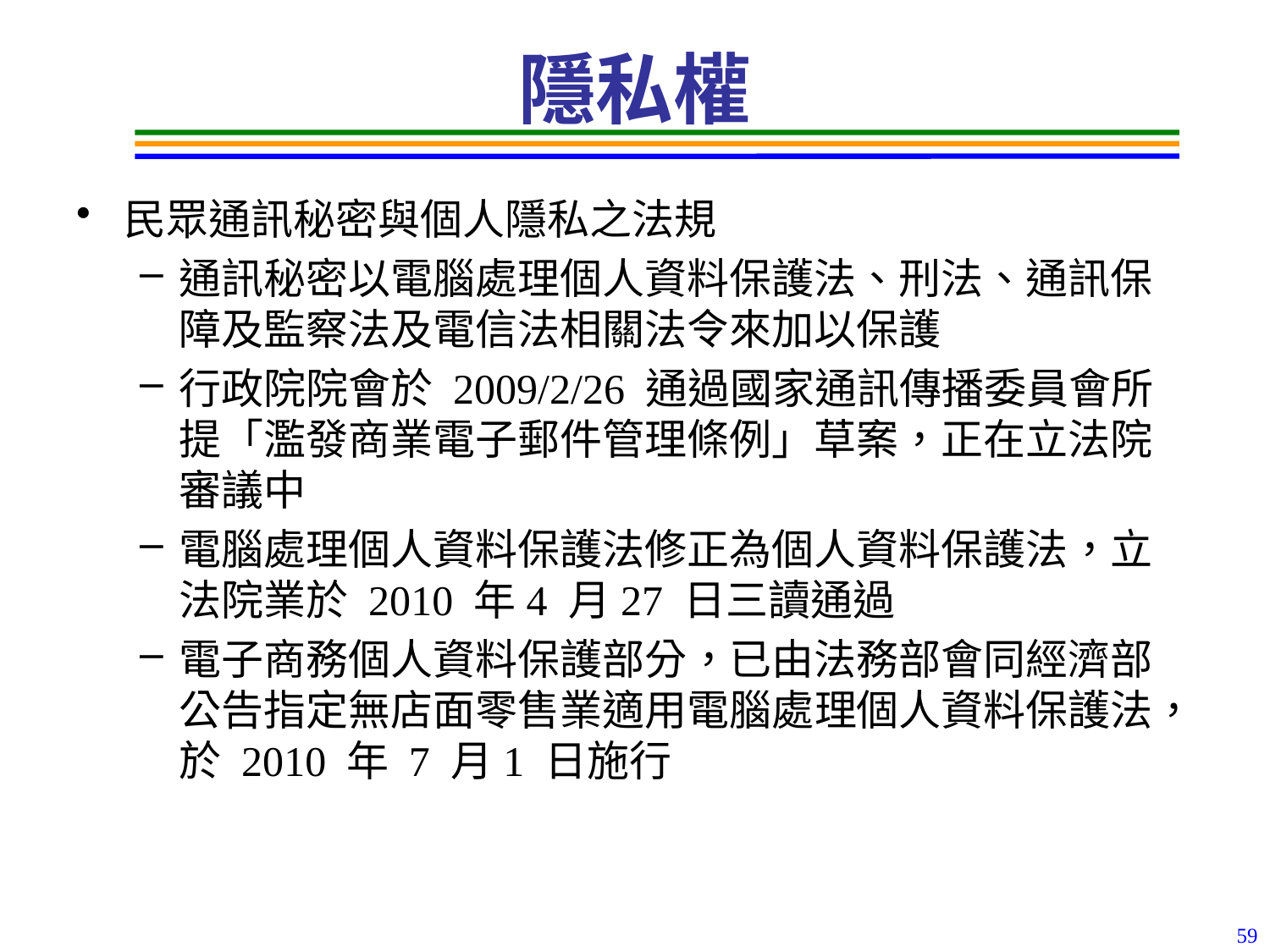

# 隱私權
民眾通訊秘密與個人隱私之法規
通訊秘密以電腦處理個人資料保護法、刑法、通訊保障及監察法及電信法相關法令來加以保護
行政院院會於 2009/2/26 通過國家通訊傳播委員會所提「濫發商業電子郵件管理條例」草案，正在立法院審議中
電腦處理個人資料保護法修正為個人資料保護法，立法院業於 2010 年4 月27 日三讀通過
電子商務個人資料保護部分，已由法務部會同經濟部公告指定無店面零售業適用電腦處理個人資料保護法，於 2010 年 7 月1 日施行
59